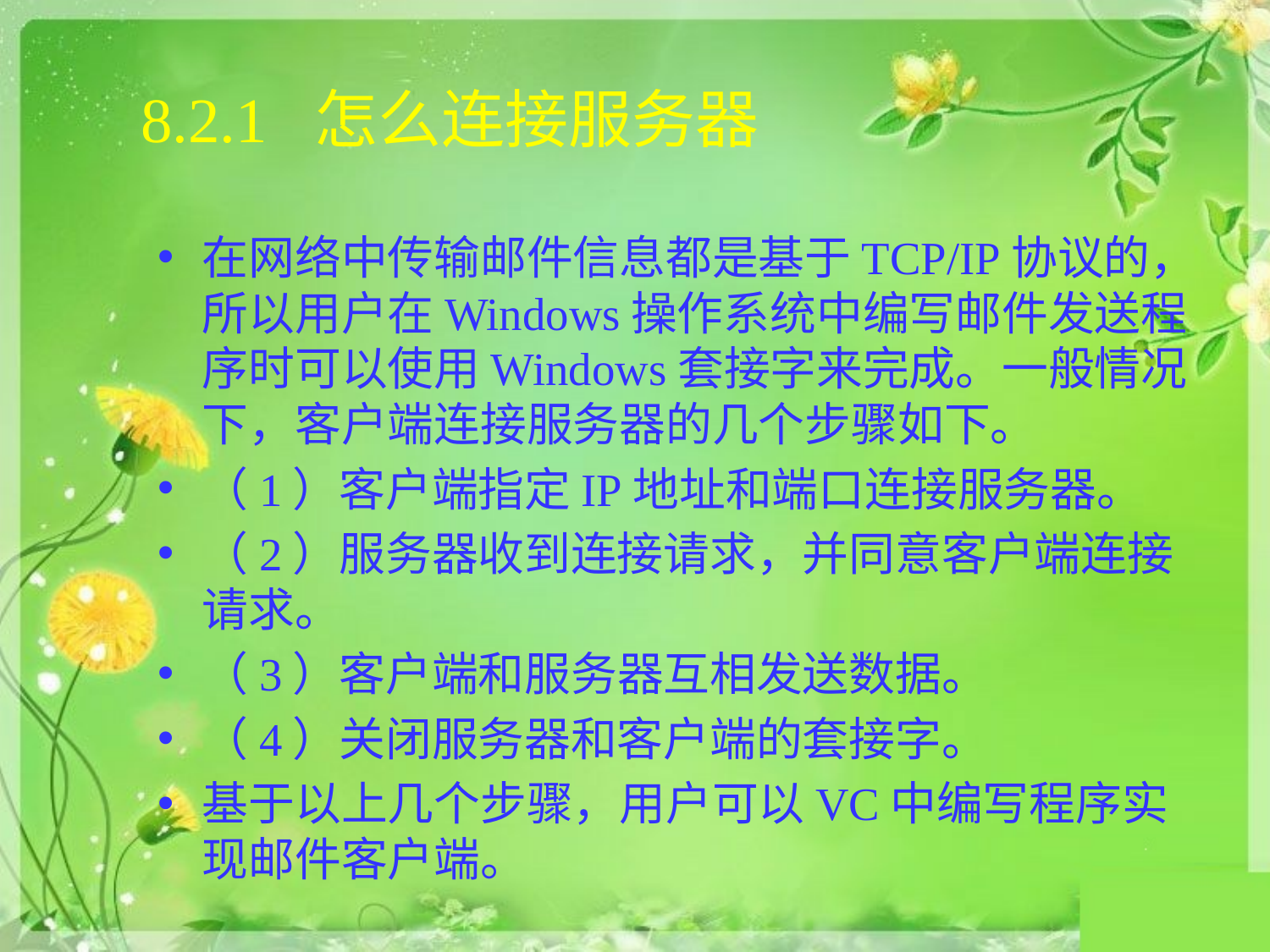

# 8.2.1  怎么连接服务器
在网络中传输邮件信息都是基于TCP/IP协议的，所以用户在Windows操作系统中编写邮件发送程序时可以使用Windows套接字来完成。一般情况下，客户端连接服务器的几个步骤如下。
（1）客户端指定IP地址和端口连接服务器。
（2）服务器收到连接请求，并同意客户端连接请求。
（3）客户端和服务器互相发送数据。
（4）关闭服务器和客户端的套接字。
基于以上几个步骤，用户可以VC中编写程序实现邮件客户端。